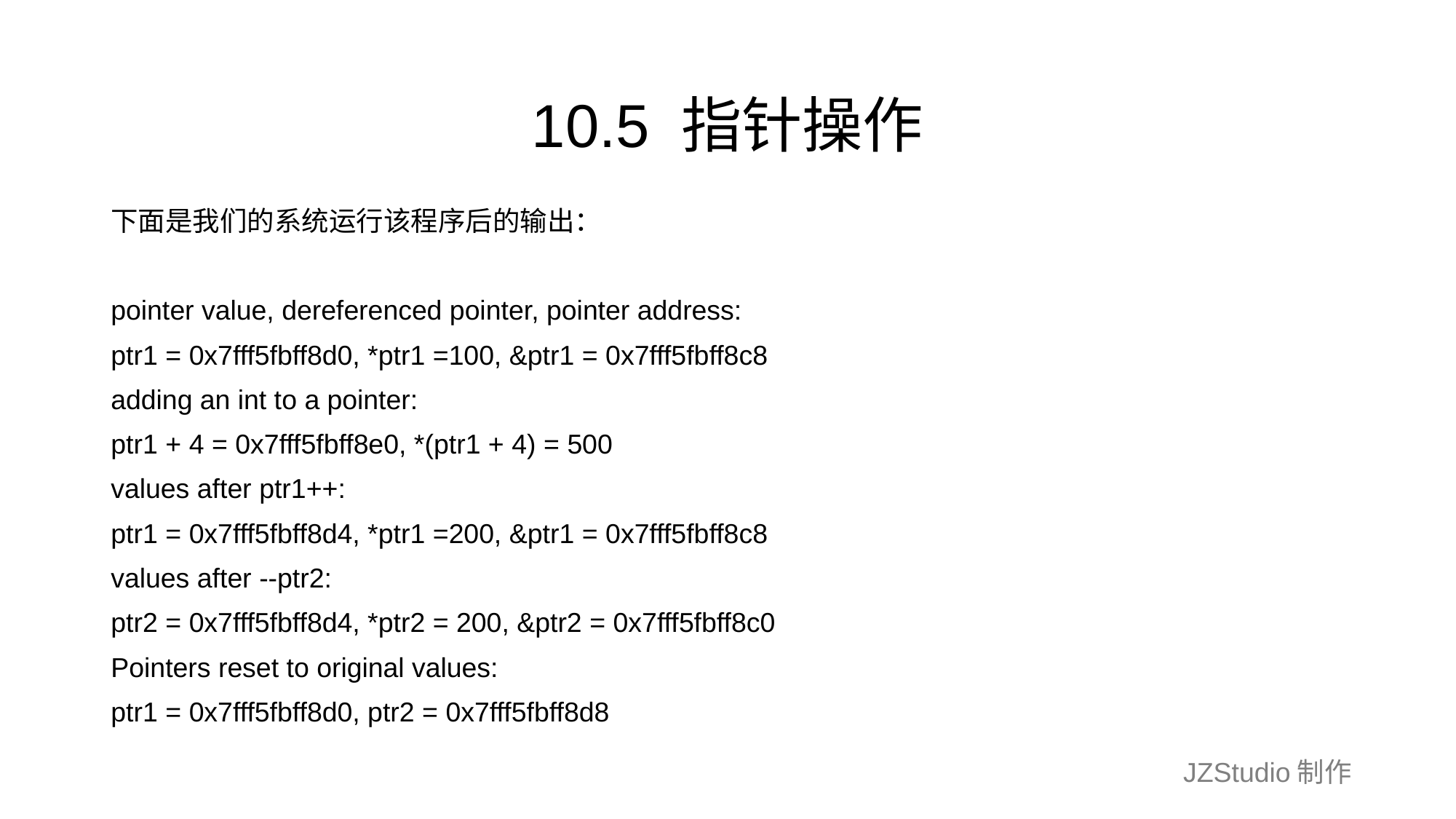

# 10.5 指针操作
下面是我们的系统运行该程序后的输出：

pointer value, dereferenced pointer, pointer address:
ptr1 = 0x7fff5fbff8d0, *ptr1 =100, &ptr1 = 0x7fff5fbff8c8
adding an int to a pointer:
ptr1 + 4 = 0x7fff5fbff8e0, *(ptr1 + 4) = 500
values after ptr1++:
ptr1 = 0x7fff5fbff8d4, *ptr1 =200, &ptr1 = 0x7fff5fbff8c8
values after --ptr2:
ptr2 = 0x7fff5fbff8d4, *ptr2 = 200, &ptr2 = 0x7fff5fbff8c0
Pointers reset to original values:
ptr1 = 0x7fff5fbff8d0, ptr2 = 0x7fff5fbff8d8